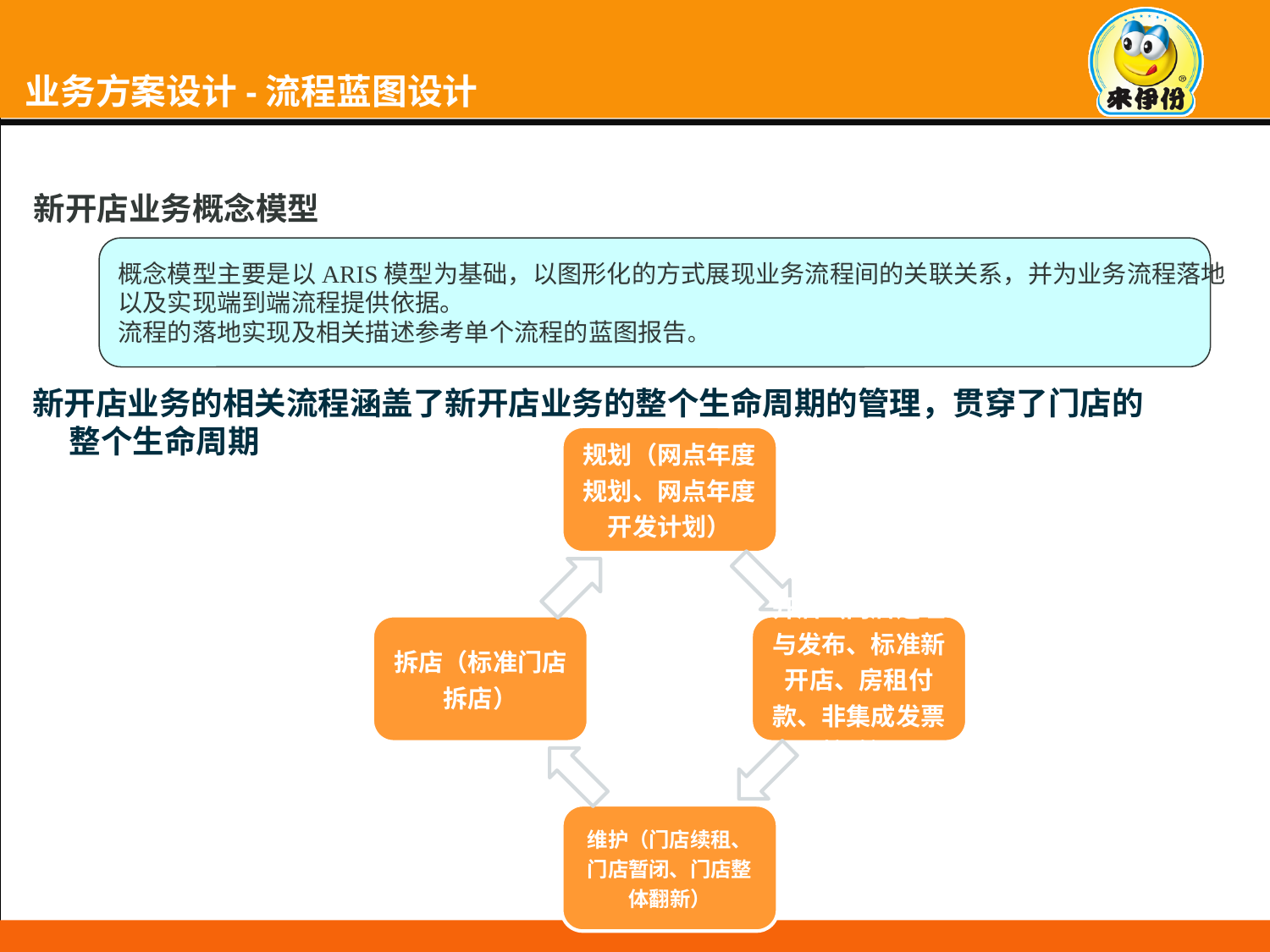

# 业务方案设计-流程蓝图设计
新开店业务概念模型

概念模型主要是以ARIS模型为基础，以图形化的方式展现业务流程间的关联关系，并为业务流程落地
以及实现端到端流程提供依据。
流程的落地实现及相关描述参考单个流程的蓝图报告。
新开店业务的相关流程涵盖了新开店业务的整个生命周期的管理，贯穿了门店的整个生命周期
规划（网点年度规划、网点年度开发计划）
开店（门店选址与发布、标准新开店、房租付款、非集成发票校验）
维护（门店续租、门店暂闭、门店整体翻新）
拆店（标准门店拆店）